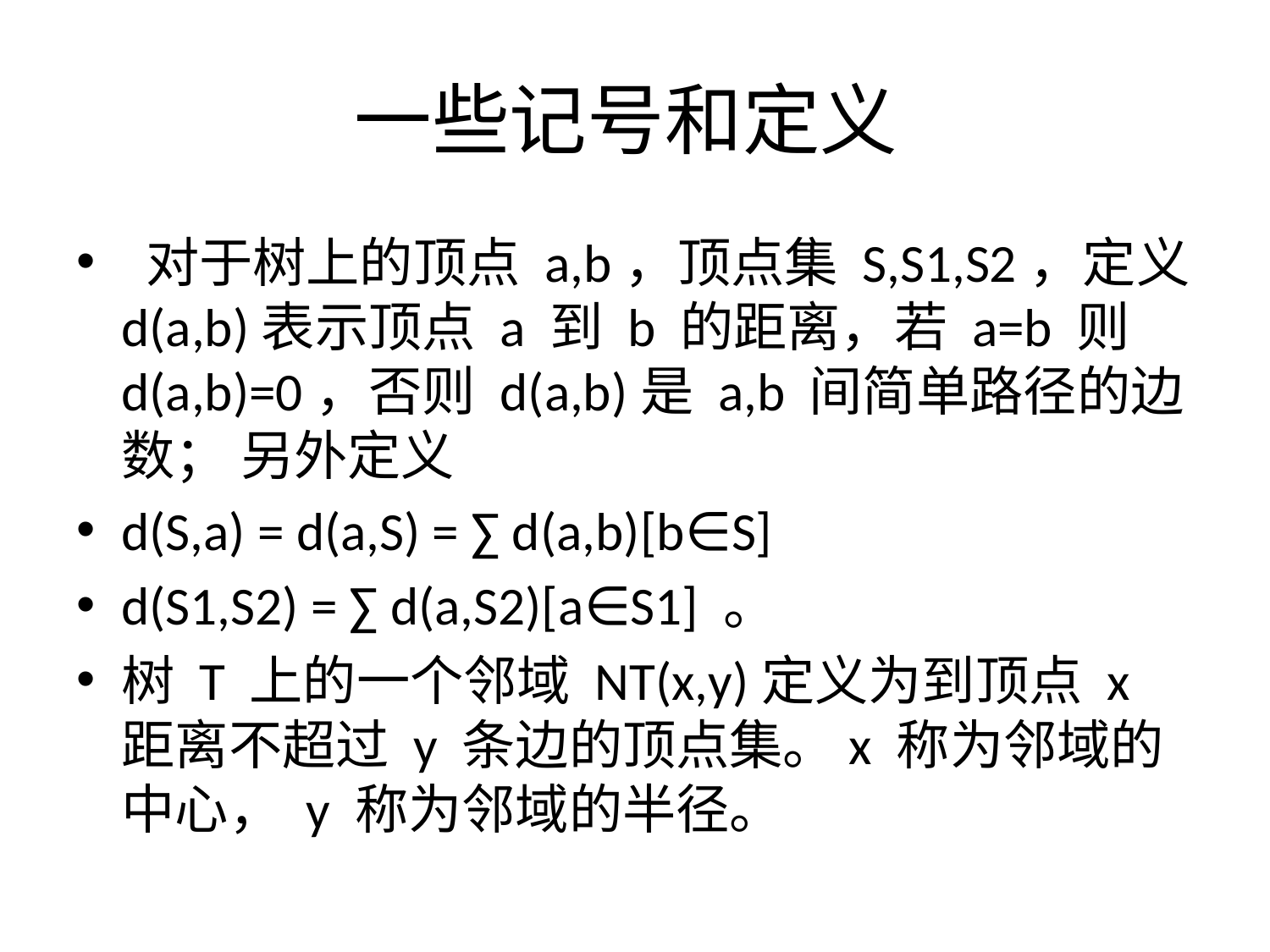

# 一些记号和定义
 对于树上的顶点 a,b，顶点集 S,S1,S2，定义 d(a,b)表示顶点 a 到 b 的距离，若 a=b 则 d(a,b)=0，否则 d(a,b)是 a,b 间简单路径的边数； 另外定义
d(S,a) = d(a,S) = ∑ d(a,b)[b∈S]
d(S1,S2) = ∑ d(a,S2)[a∈S1] 。
树 T 上的一个邻域 NT(x,y)定义为到顶点 x 距离不超过 y 条边的顶点集。x 称为邻域的中心， y 称为邻域的半径。